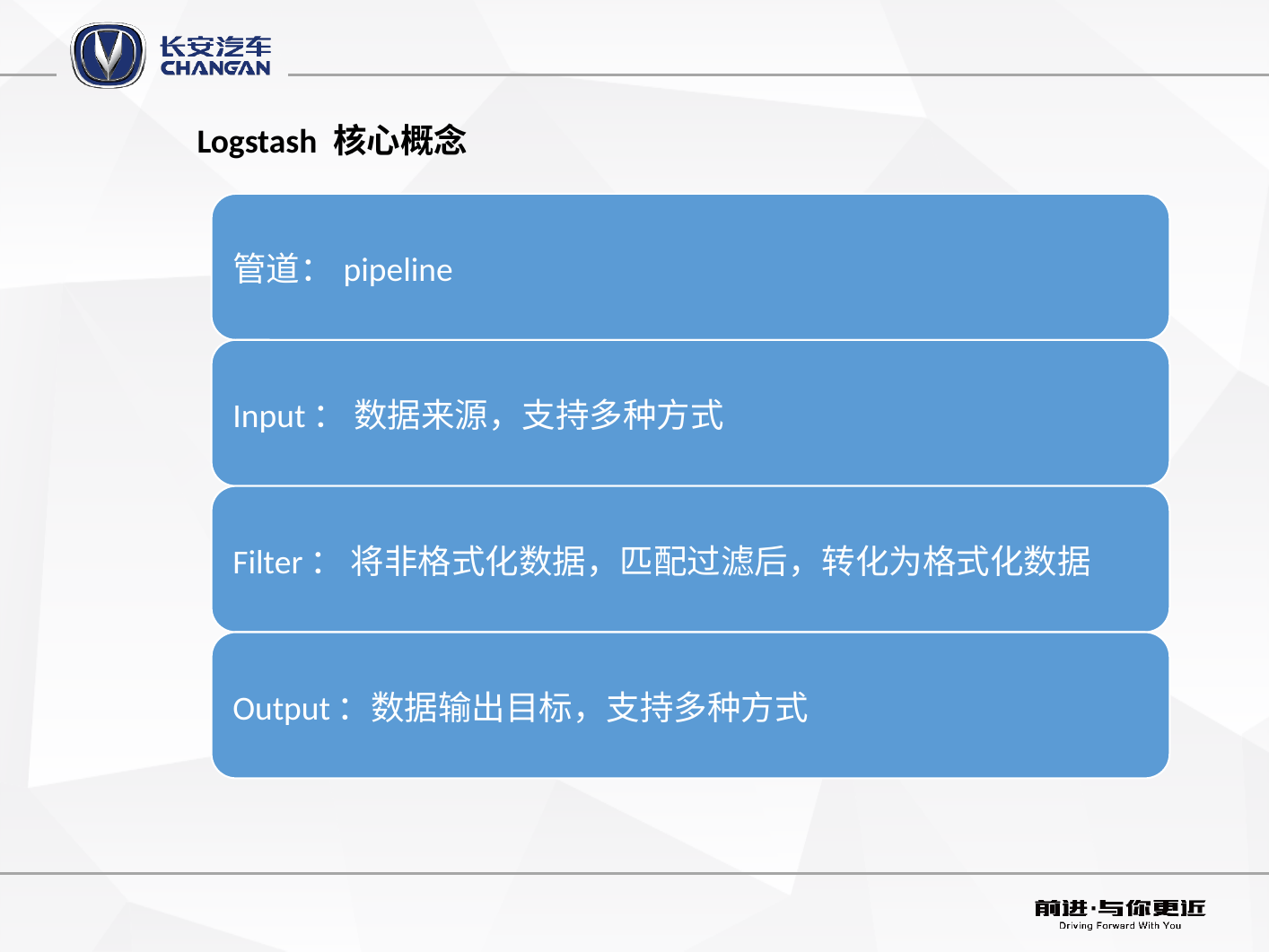

Logstash 核心概念
Input： 数据来源，支持多种方式
Filter： 将非格式化数据，匹配过滤后，转化为格式化数据
Output：数据输出目标，支持多种方式
管道：pipeline